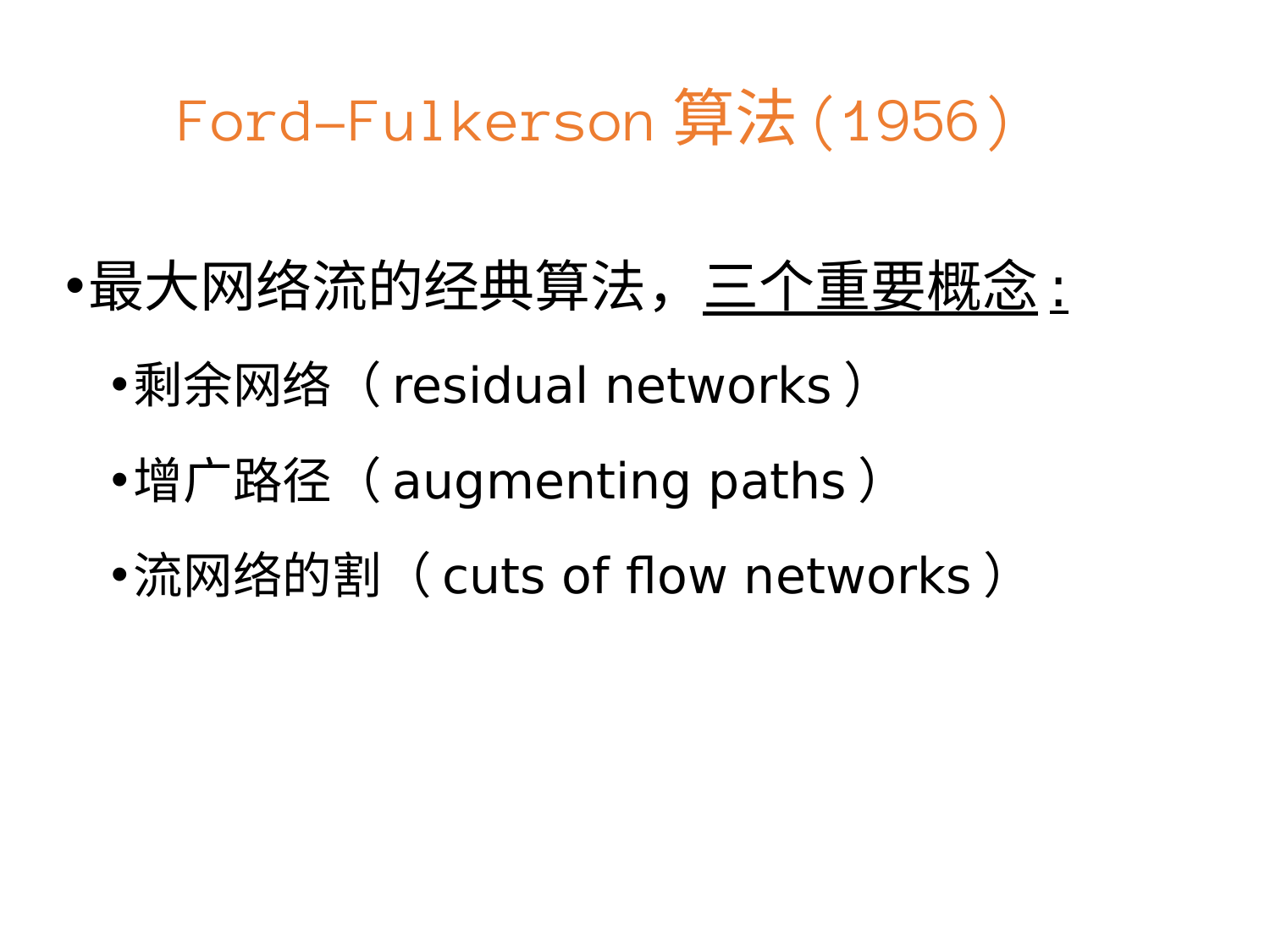

Ford-Fulkerson算法(1956)
最大网络流的经典算法，三个重要概念:
剩余网络（residual networks）
增广路径（augmenting paths）
流网络的割（cuts of flow networks）